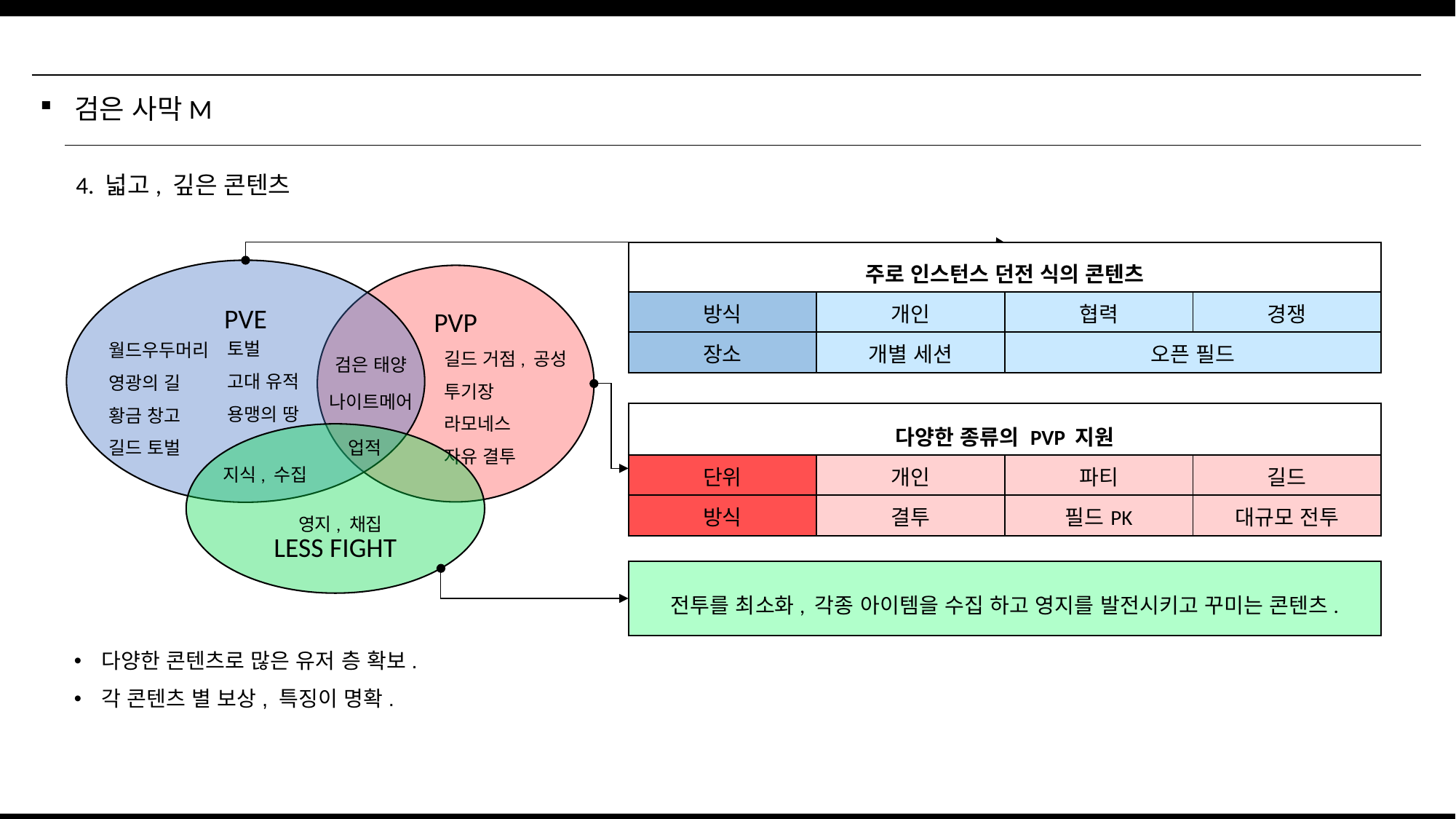

# 검은 사막M
4. 넓고, 깊은 콘텐츠

주로 인스턴스 던전 식의 콘텐츠
솔로/협력/경쟁, 개별 세션/ 필드
PVE
PVP
토벌
고대 유적
용맹의 땅
월드우두머리
영광의 길
황금 창고
길드 토벌
길드 거점, 공성
투기장
라모네스
자유 결투
검은 태양
나이트메어
업적
LESS FIGHT
지식, 수집
영지, 채집
| 방식 | 개인 | 협력 | 경쟁 |
| --- | --- | --- | --- |
| 장소 | 개별 세션 | 오픈 필드 |  |
다양한 종류의 PVP 지원
개인/파티/길드
결투/ 필드PK/ 대규모 전투
| 단위 | 개인 | 파티 | 길드 |
| --- | --- | --- | --- |
| 방식 | 결투 | 필드PK | 대규모 전투 |
전투를 최소화, 각종 아이템을 수집 하고 영지를 발전시키고 꾸미는 콘텐츠.
다양한 콘텐츠로 많은 유저 층 확보.
각 콘텐츠 별 보상, 특징이 명확.